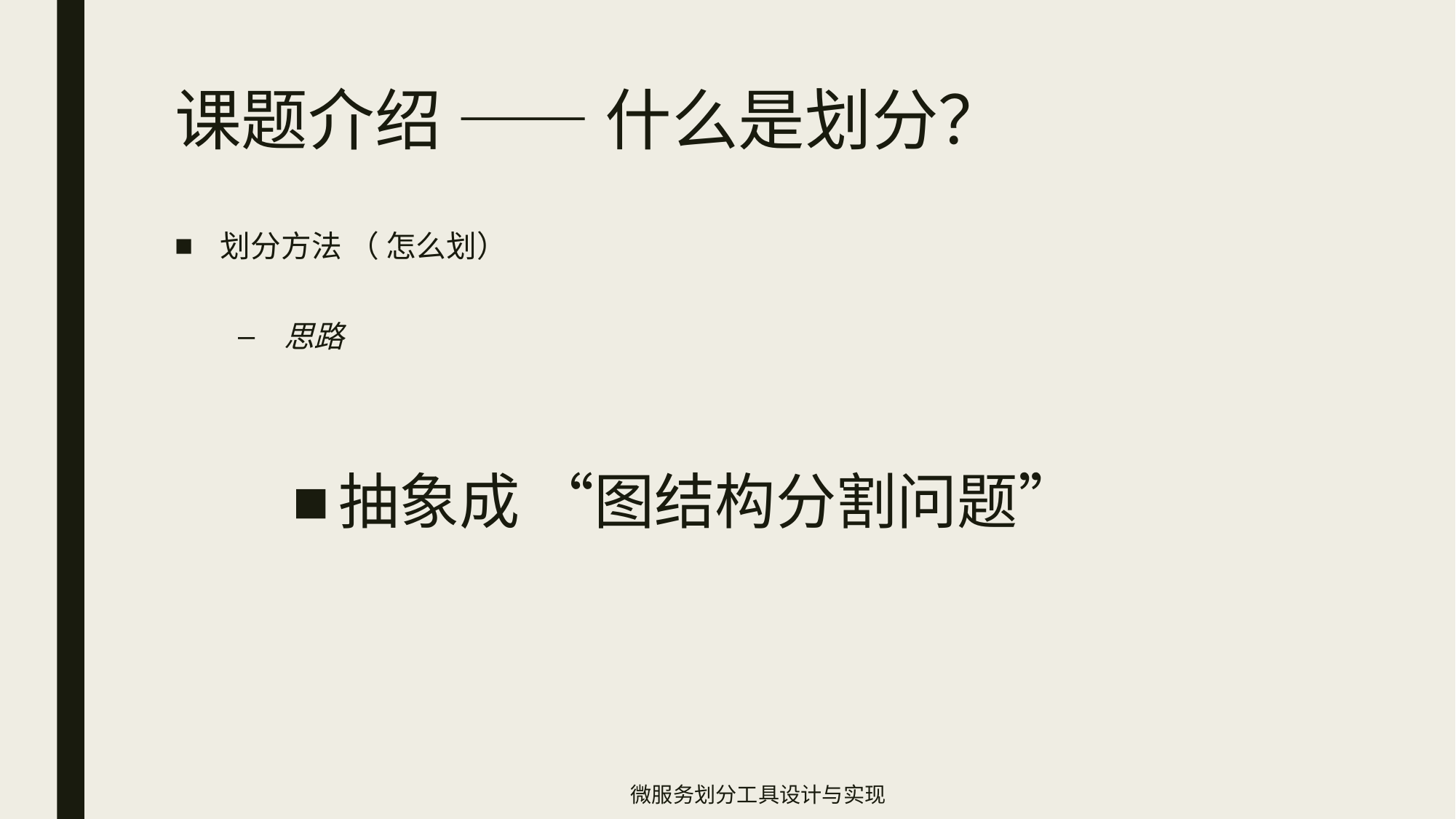

# 课题介绍 —— 什么是划分？
划分方法 （ 怎么划）

思路

抽象成 “图结构分割问题”
微服务划分工具设计与实现